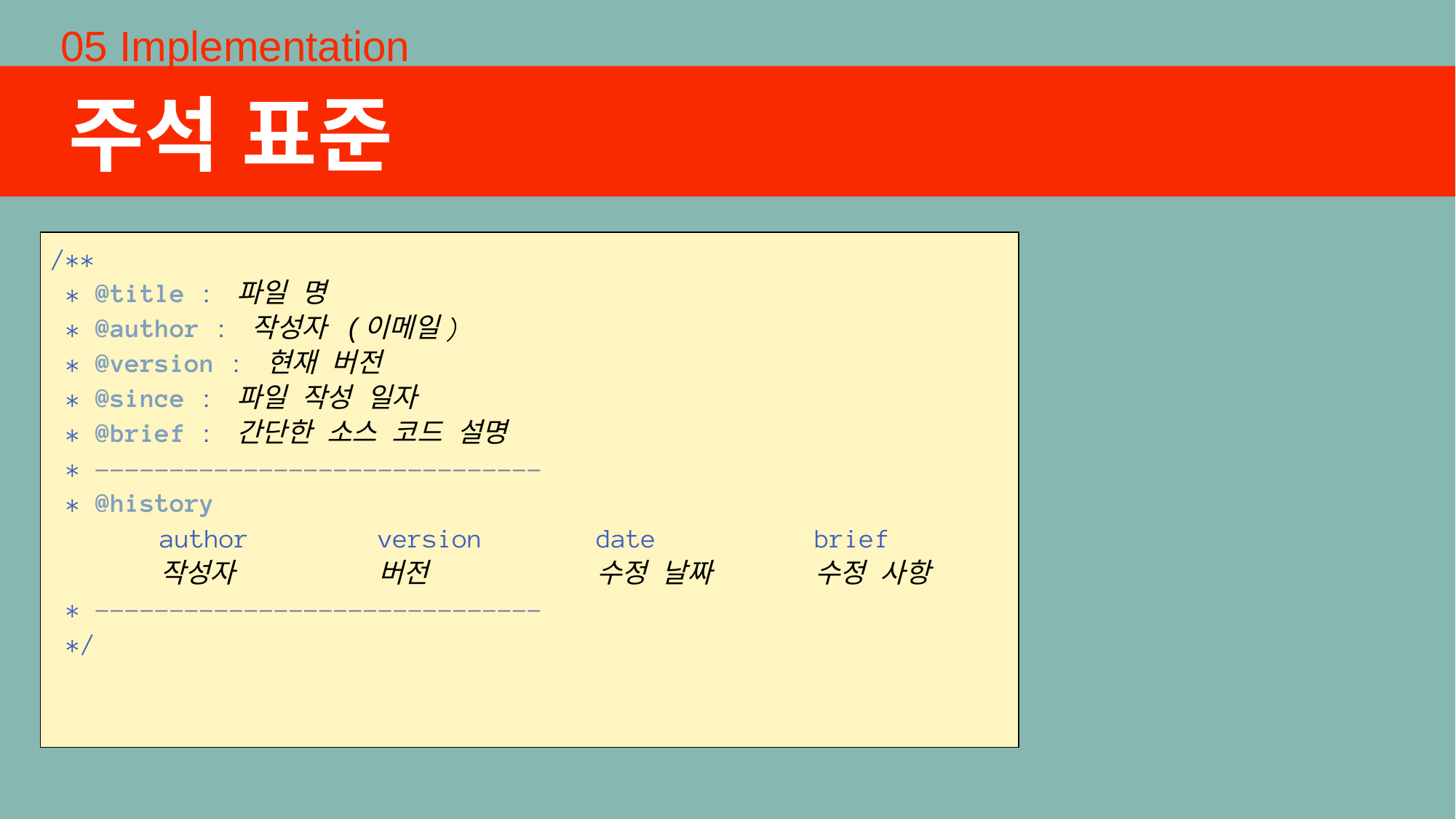

05 Implementation
주석 표준
/**
 * @title : 파일 명
 * @author : 작성자 (이메일)
 * @version : 현재 버전
 * @since : 파일 작성 일자
 * @brief : 간단한 소스 코드 설명
 * ------------------------------
 * @history
 	author		version		date		brief
 	작성자		버전		수정 날짜	수정 사항
 * ------------------------------
 */